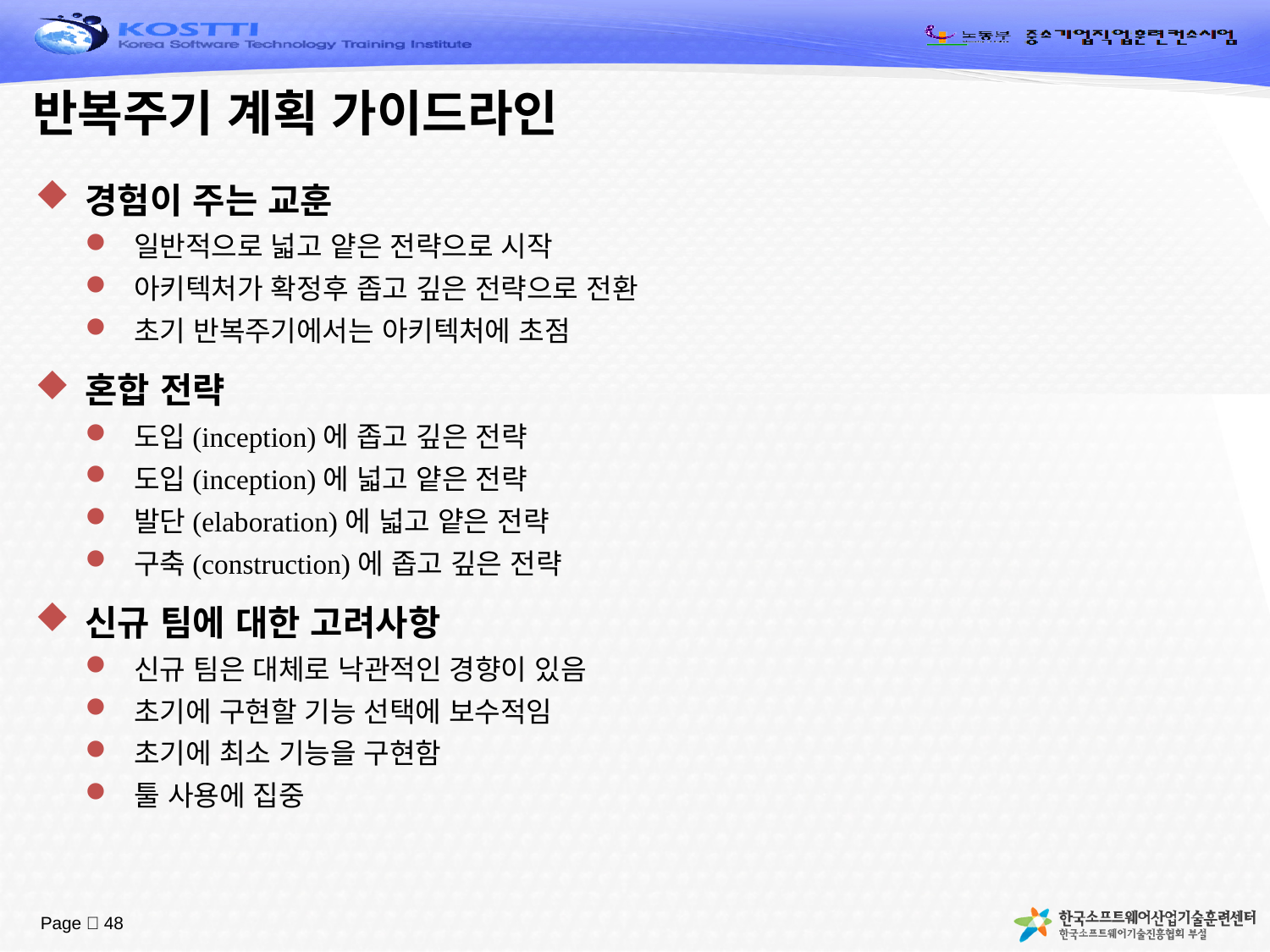

# 반복주기 계획 가이드라인
경험이 주는 교훈
일반적으로 넓고 얕은 전략으로 시작
아키텍처가 확정후 좁고 깊은 전략으로 전환
초기 반복주기에서는 아키텍처에 초점
혼합 전략
도입(inception)에 좁고 깊은 전략
도입(inception)에 넓고 얕은 전략
발단(elaboration)에 넓고 얕은 전략
구축(construction)에 좁고 깊은 전략
신규 팀에 대한 고려사항
신규 팀은 대체로 낙관적인 경향이 있음
초기에 구현할 기능 선택에 보수적임
초기에 최소 기능을 구현함
툴 사용에 집중